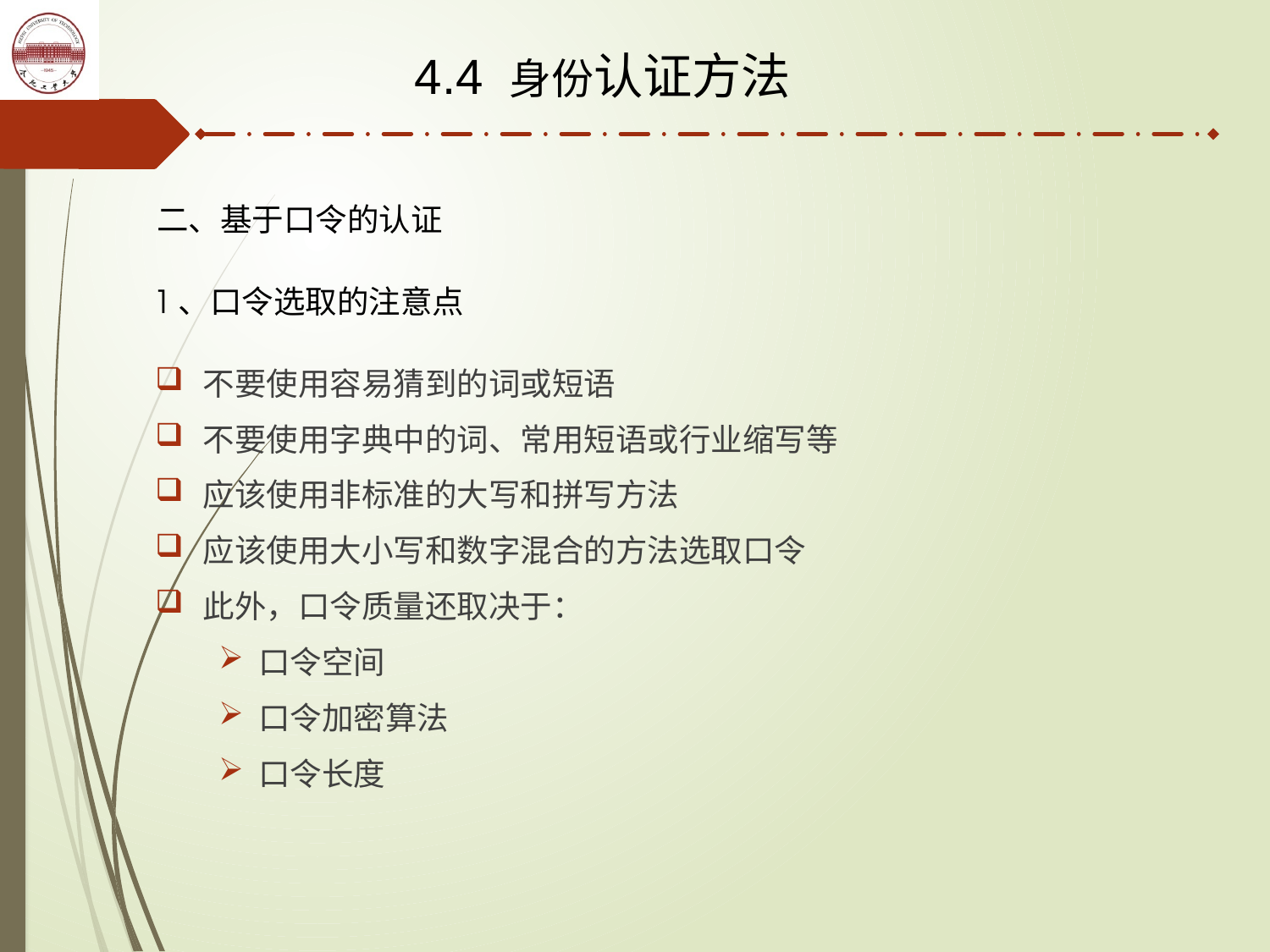

4.4 身份认证方法
二、基于口令的认证
1、口令选取的注意点
不要使用容易猜到的词或短语
不要使用字典中的词、常用短语或行业缩写等
应该使用非标准的大写和拼写方法
应该使用大小写和数字混合的方法选取口令
此外，口令质量还取决于：
口令空间
口令加密算法
口令长度